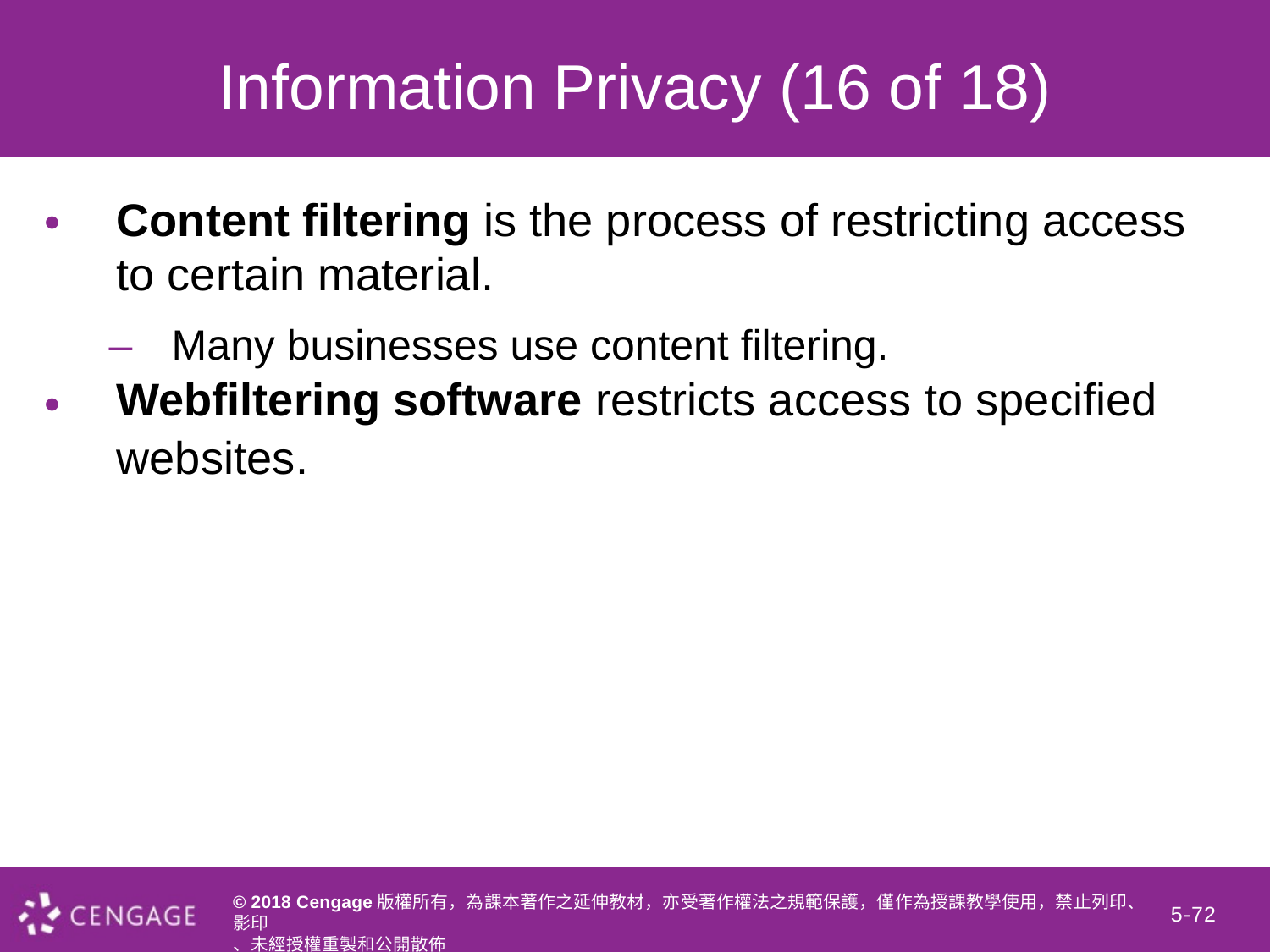

Information Privacy (16 of 18)
•
Content filtering is the process of restricting access to certain material.
–
Many businesses use content filtering.
•

Webfiltering software restricts access to specified
websites.

© 2018 Cengage版權所有，為課本著作之延伸教材，亦受著作權法之規範保護，僅作為授課教學使用，禁止列印、影印
、未經授權重製和公開散佈
5-72